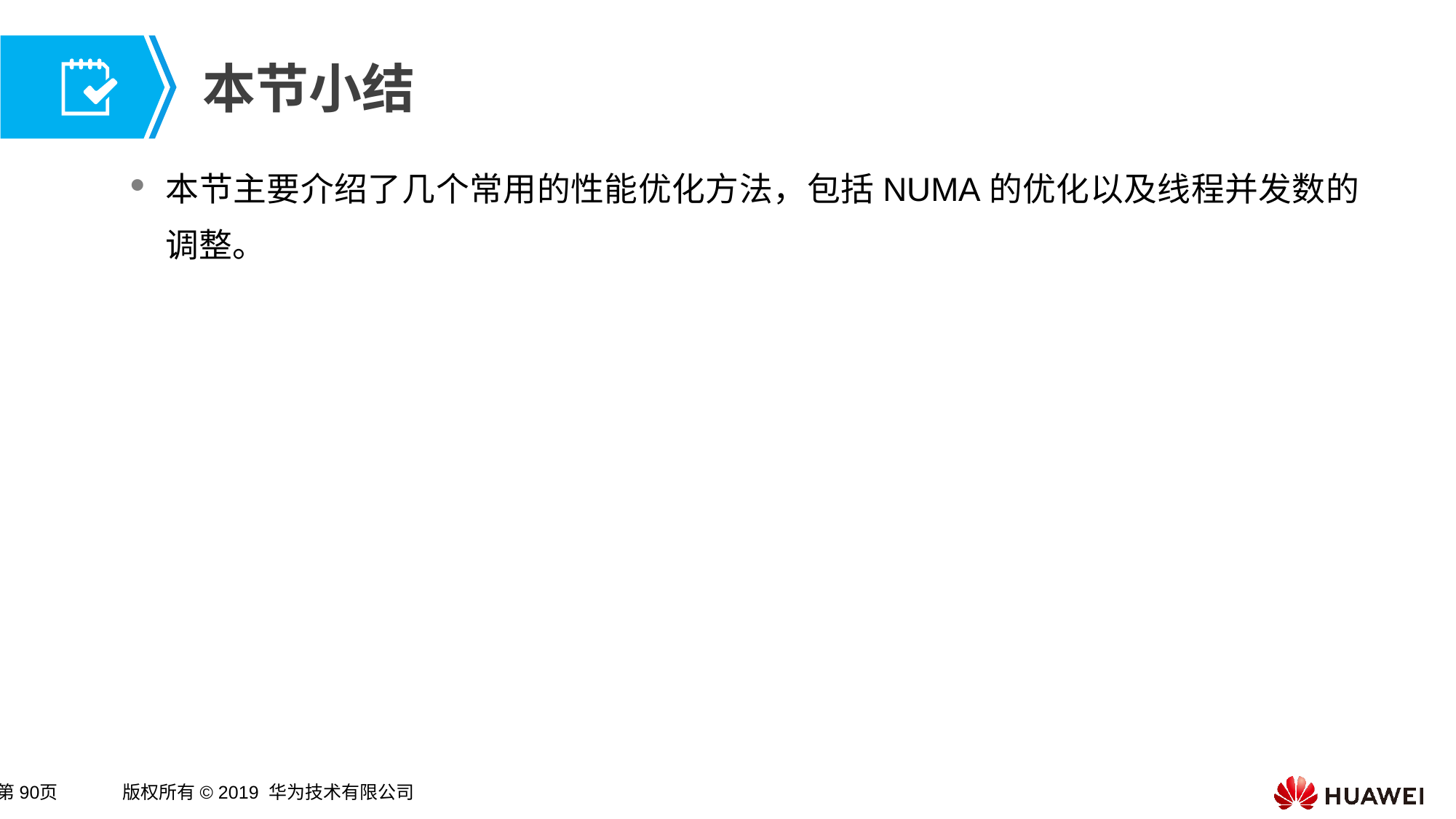

本节主要介绍了几个常用的性能优化方法，包括NUMA的优化以及线程并发数的调整。